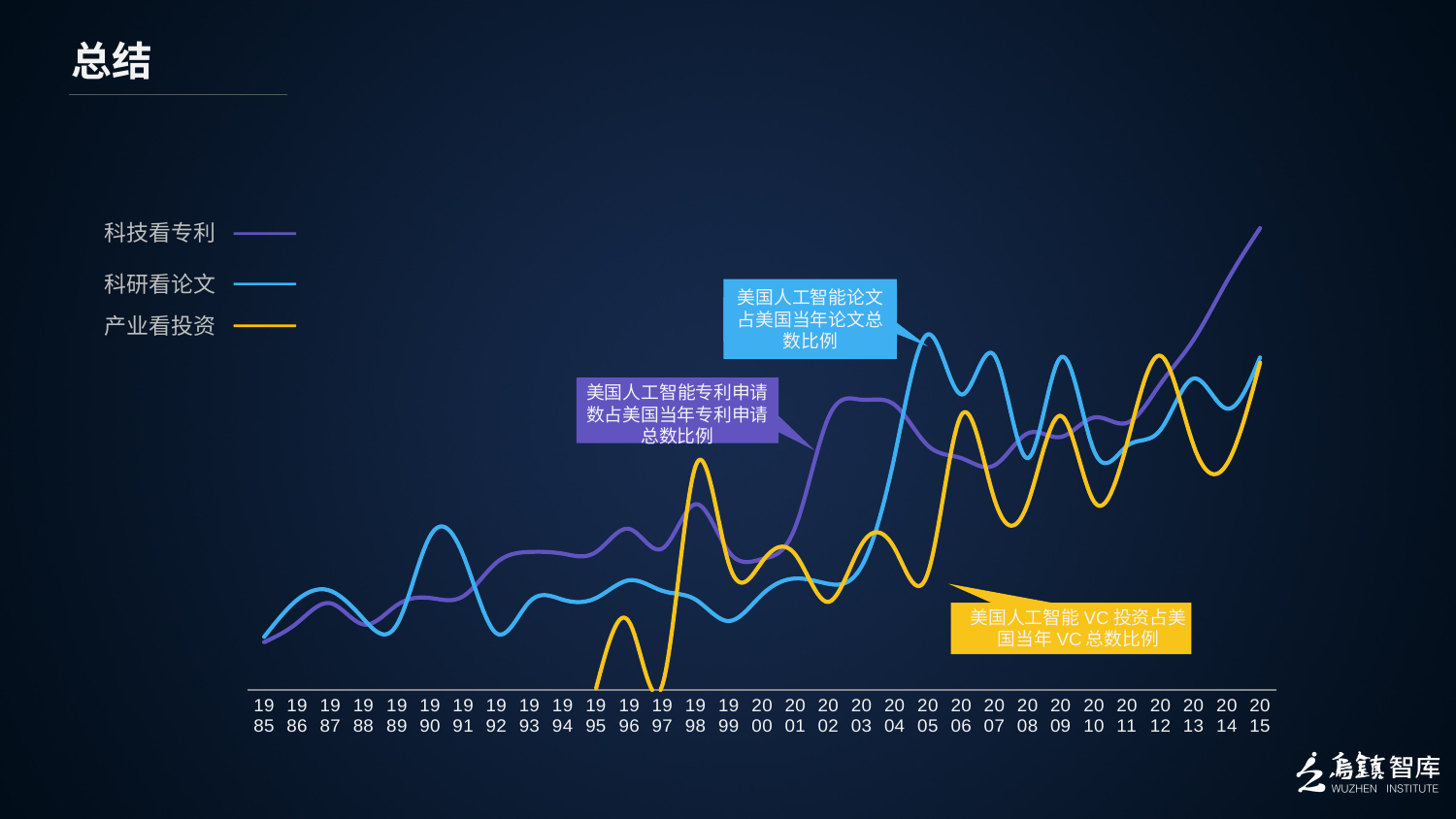

总结

### Chart

| Category | 专利 | 论文 | 投资 |
|---|---|---|---|
| 1985 | 2.7 | 3.0 | None |
| 1986 | 3.8 | 5.1 | None |
| 1987 | 4.9 | 5.6 | None |
| 1988 | 3.7 | 4.0 | None |
| 1989 | 4.8 | 3.7 | None |
| 1990 | 5.2 | 8.7 | None |
| 1991 | 5.3 | 7.6 | None |
| 1992 | 7.2 | 3.2 | None |
| 1993 | 7.8 | 5.0 | None |
| 1994 | 7.7 | 5.1 | None |
| 1995 | 7.8 | 5.2 | 0.1 |
| 1996 | 9.1 | 6.2 | 3.829512 |
| 1997 | 8.0 | 5.6 | 0.306492 |
| 1998 | 10.5 | 5.1 | 12.687157 |
| 1999 | 7.8 | 3.9 | 7.109789 |
| 2000 | 7.4 | 5.4 | 7.251771 |
| 2001 | 9.2 | 6.3 | 7.657732 |
| 2002 | 15.4 | 6.0 | 4.979941 |
| 2003 | 16.4 | 7.0 | 8.236408 |
| 2004 | 16.1 | 13.3 | 7.97301 |
| 2005 | 13.8 | 20.1 | 6.641675 |
| 2006 | 13.1 | 16.7 | 15.52983 |
| 2007 | 12.7 | 18.9 | 10.760369 |
| 2008 | 14.5 | 13.1 | 10.541891 |
| 2009 | 14.3 | 18.8 | 15.490549 |
| 2010 | 15.4 | 13.5 | 10.637206 |
| 2011 | 15.1 | 13.8 | 13.997598 |
| 2012 | 17.3 | 14.7 | 18.886431 |
| 2013 | 19.8 | 17.6 | 13.795176 |
| 2014 | 23.1 | 15.9 | 12.776175 |
| 2015 | 26.1 | 18.8 | 18.503627 |
科技看专利

科研看论文
美国人工智能论文占美国当年论文总数比例

产业看投资

美国人工智能专利申请数占美国当年专利申请总数比例

美国人工智能VC投资占美国当年VC总数比例
注：右图为2016年的相关性数值；工程学包括电子工程、机械工程、建筑工程等工程相关学科